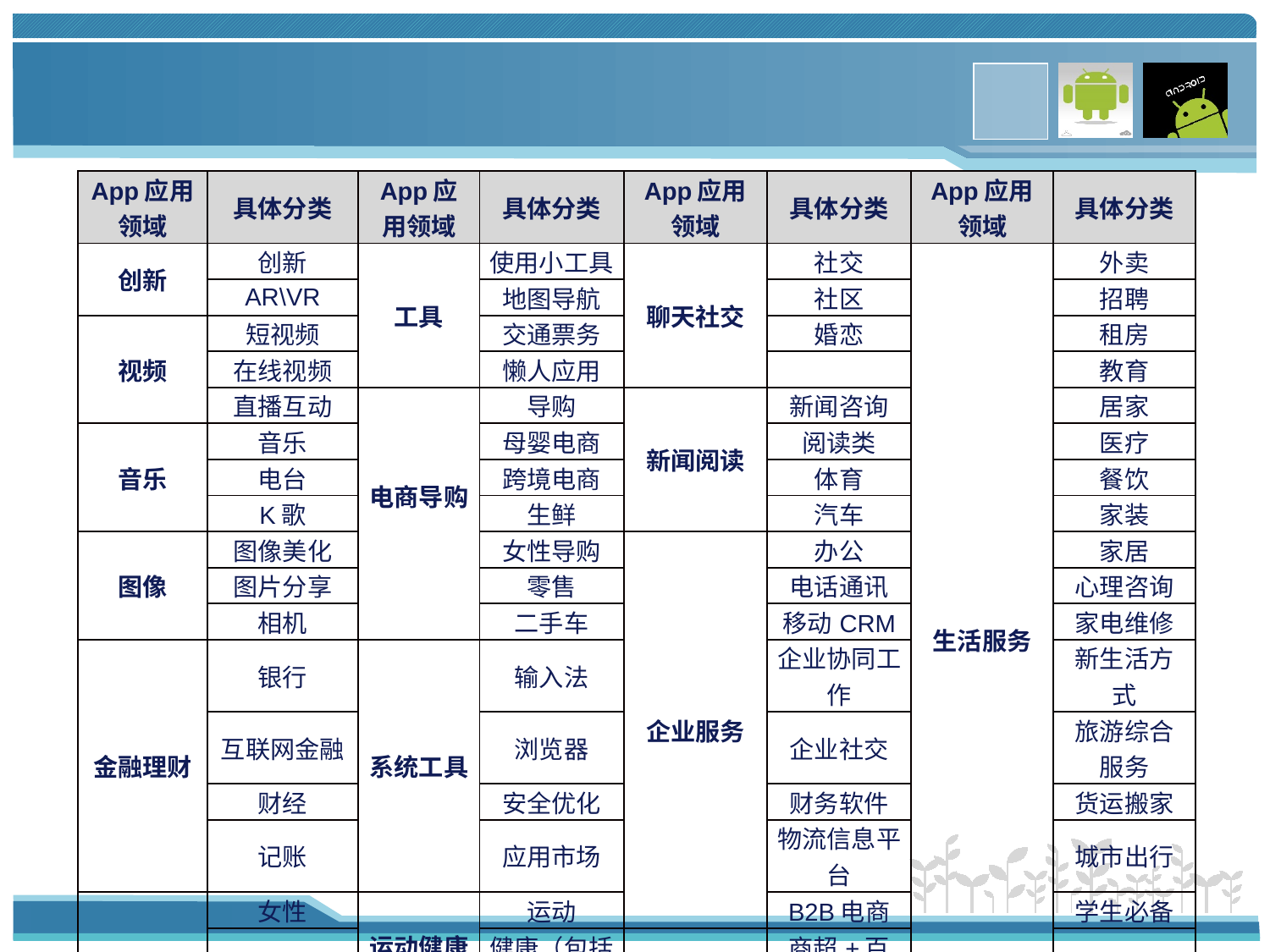

#
| App应用领域 | 具体分类 | App应用领域 | 具体分类 | App应用 领域 | 具体分类 | App应用 领域 | 具体分类 |
| --- | --- | --- | --- | --- | --- | --- | --- |
| 创新 | 创新 | 工具 | 使用小工具 | 聊天社交 | 社交 | 生活服务 | 外卖 |
|  | AR\VR |  | 地图导航 |  | 社区 |  | 招聘 |
| 视频 | 短视频 |  | 交通票务 |  | 婚恋 |  | 租房 |
|  | 在线视频 |  | 懒人应用 |  |  |  | 教育 |
|  | 直播互动 | 电商导购 | 导购 | 新闻阅读 | 新闻咨询 |  | 居家 |
| 音乐 | 音乐 |  | 母婴电商 |  | 阅读类 |  | 医疗 |
|  | 电台 |  | 跨境电商 |  | 体育 |  | 餐饮 |
|  | K歌 |  | 生鲜 |  | 汽车 |  | 家装 |
| 图像 | 图像美化 |  | 女性导购 | 企业服务 | 办公 |  | 家居 |
|  | 图片分享 |  | 零售 |  | 电话通讯 |  | 心理咨询 |
|  | 相机 |  | 二手车 |  | 移动CRM |  | 家电维修 |
| 金融理财 | 银行 | 系统工具 | 输入法 |  | 企业协同工作 |  | 新生活方式 |
|  | 互联网金融 |  | 浏览器 |  | 企业社交 |  | 旅游综合服务 |
|  | 财经 |  | 安全优化 |  | 财务软件 |  | 货运搬家 |
|  | 记账 |  | 应用市场 |  | 物流信息平台 |  | 城市出行 |
| 女性母婴 | 女性 | 运动健康 | 运动 |  | B2B电商 |  | 学生必备 |
|  | 母婴 |  | 健康（包括减肥） | 互联网+ | 商超+百货 |  | 小清新 |
|  | 美妆 |  |  |  |  |  | 二次元 |
|  | 儿童教育 |  |  |  |  |  |  |